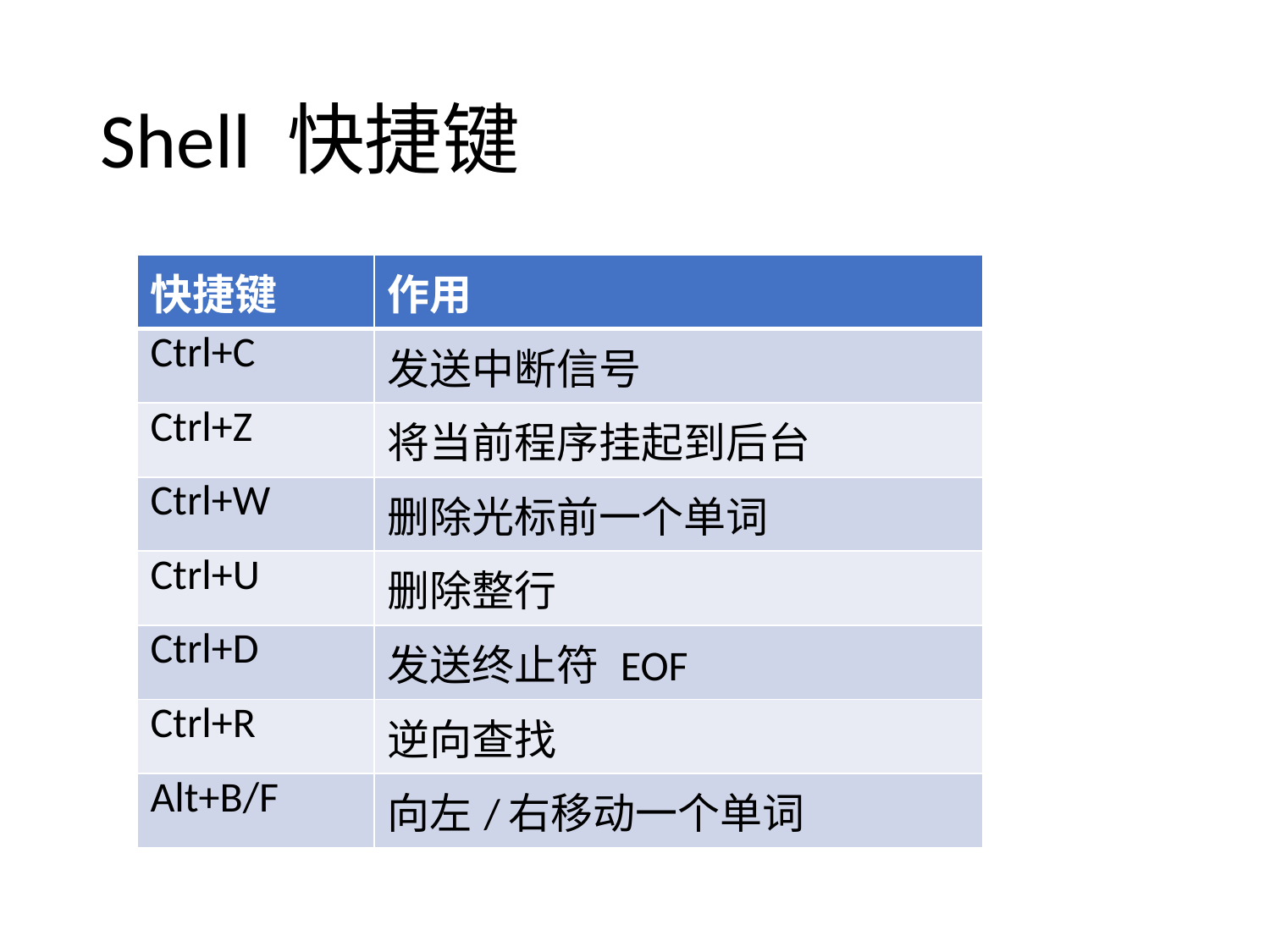

# Shell 快捷键
| 快捷键 | 作用 |
| --- | --- |
| Ctrl+C | 发送中断信号 |
| Ctrl+Z | 将当前程序挂起到后台 |
| Ctrl+W | 删除光标前一个单词 |
| Ctrl+U | 删除整行 |
| Ctrl+D | 发送终止符 EOF |
| Ctrl+R | 逆向查找 |
| Alt+B/F | 向左/右移动一个单词 |